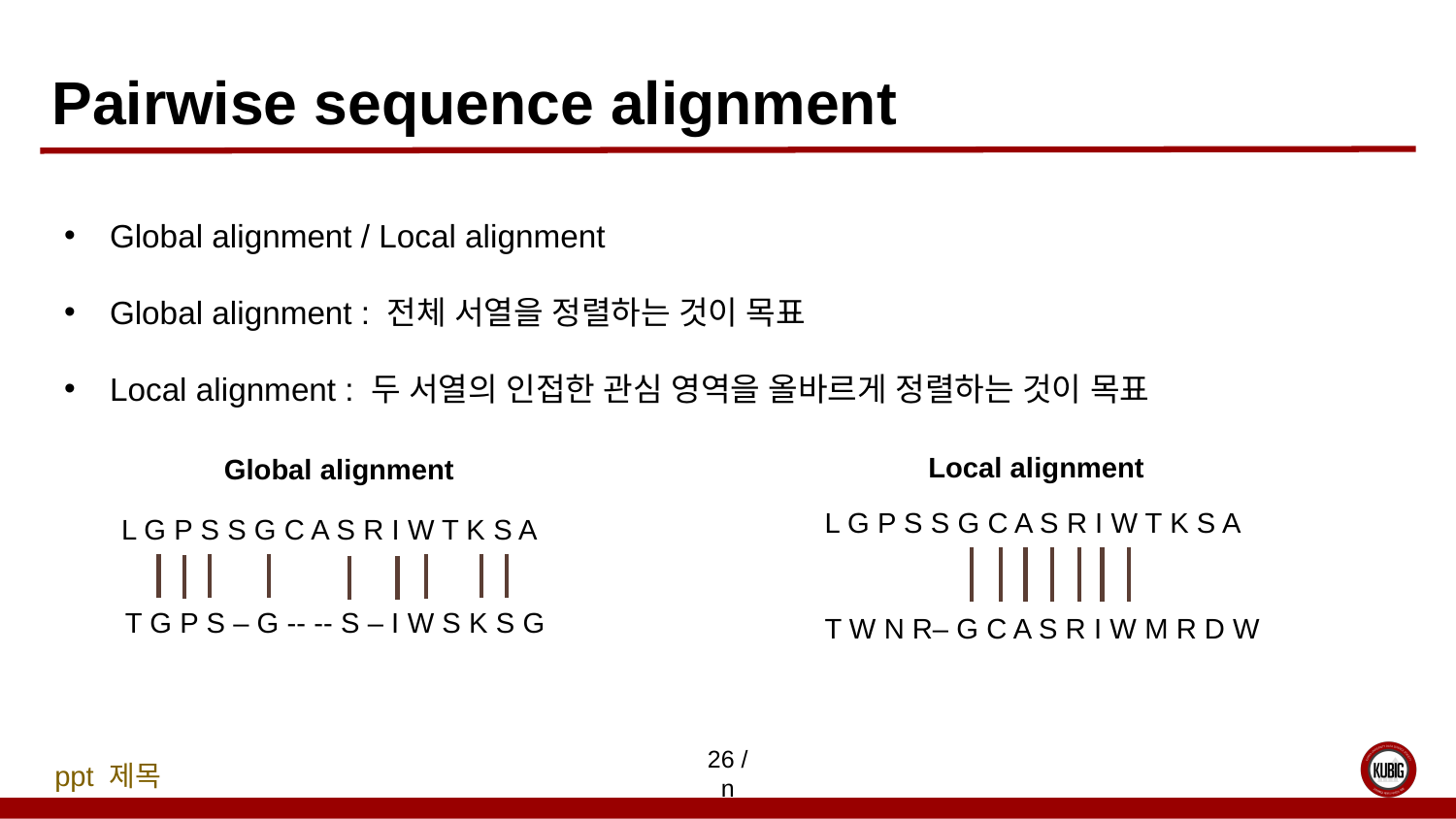

# Pairwise sequence alignment
Global alignment / Local alignment
Global alignment : 전체 서열을 정렬하는 것이 목표
Local alignment : 두 서열의 인접한 관심 영역을 올바르게 정렬하는 것이 목표
Local alignment
Global alignment
L G P S S G C A S R I W T K S A
T W N R– G C A S R I W M R D W
L G P S S G C A S R I W T K S A
T G P S – G -- -- S – I W S K S G
26 / n